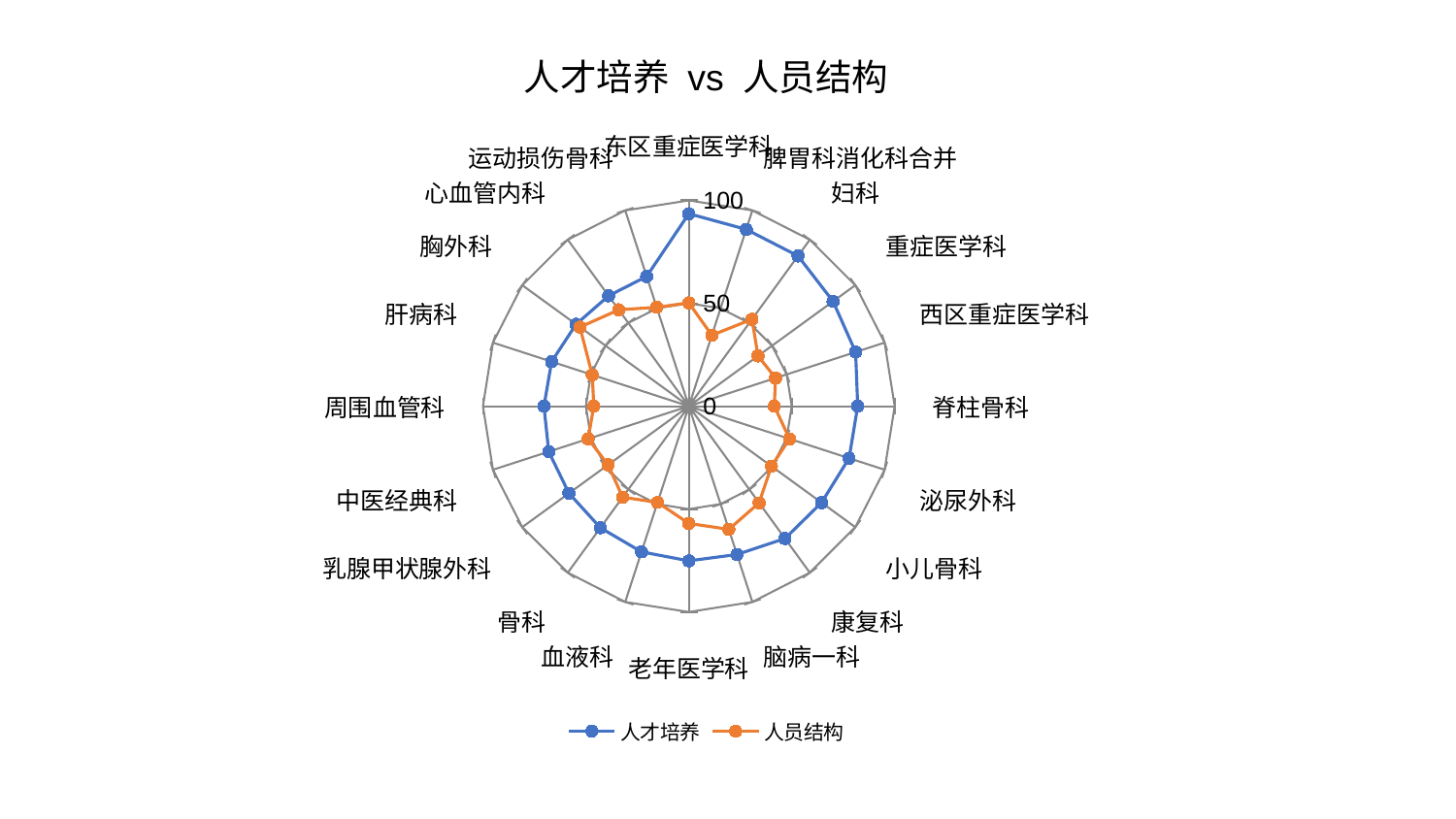

### Chart: 人才培养 vs 人员结构

| Category | 人才培养 | 人员结构 |
|---|---|---|
| 东区重症医学科 | 93.53064679534265 | 50.20769730131935 |
| 脾胃科消化科合并 | 90.31535696584075 | 36.24000969910194 |
| 妇科 | 90.25426185532602 | 52.22207740942956 |
| 重症医学科 | 86.63146164835673 | 41.58162121776345 |
| 西区重症医学科 | 85.1837354872175 | 44.296016187319985 |
| 脊柱骨科 | 82.0698358475977 | 41.55729276138309 |
| 泌尿外科 | 81.86010692923976 | 51.47616025459211 |
| 小儿骨科 | 79.7227563235275 | 49.63015148925267 |
| 康复科 | 79.47683968383474 | 58.09368089958462 |
| 脑病一科 | 75.78077336846981 | 62.91050509125518 |
| 老年医学科 | 75.14909680281933 | 56.974668202752966 |
| 血液科 | 74.41158716910527 | 49.166825648027775 |
| 骨科 | 73.03894887316802 | 54.67958896311353 |
| 乳腺甲状腺外科 | 71.98186611597943 | 48.47862265908596 |
| 中医经典科 | 71.53540608331781 | 51.42870318303684 |
| 周围血管科 | 70.35868287339586 | 46.14736633590791 |
| 肝病科 | 70.06699781852063 | 49.30001839410143 |
| 胸外科 | 67.70679455893806 | 65.35854386246328 |
| 心血管内科 | 66.2998003089109 | 57.896476641563595 |
| 运动损伤骨科 | 66.28069477124275 | 50.540862518689075 |
87